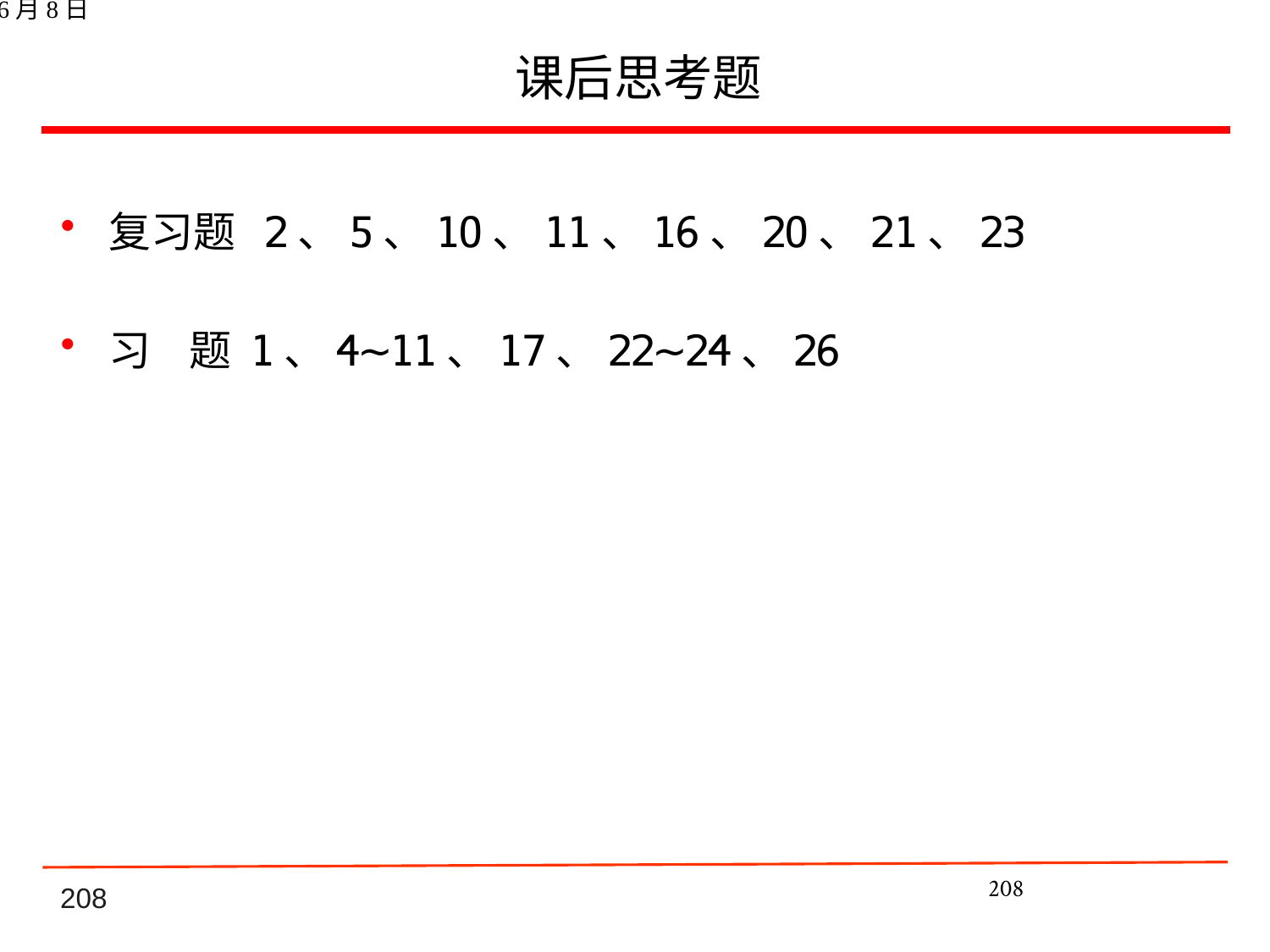

# 课后思考题

复习题  2、5、10、11、16、20、21、23

习    题 1、4~11、17、22~24、26

208
2021年6月8日